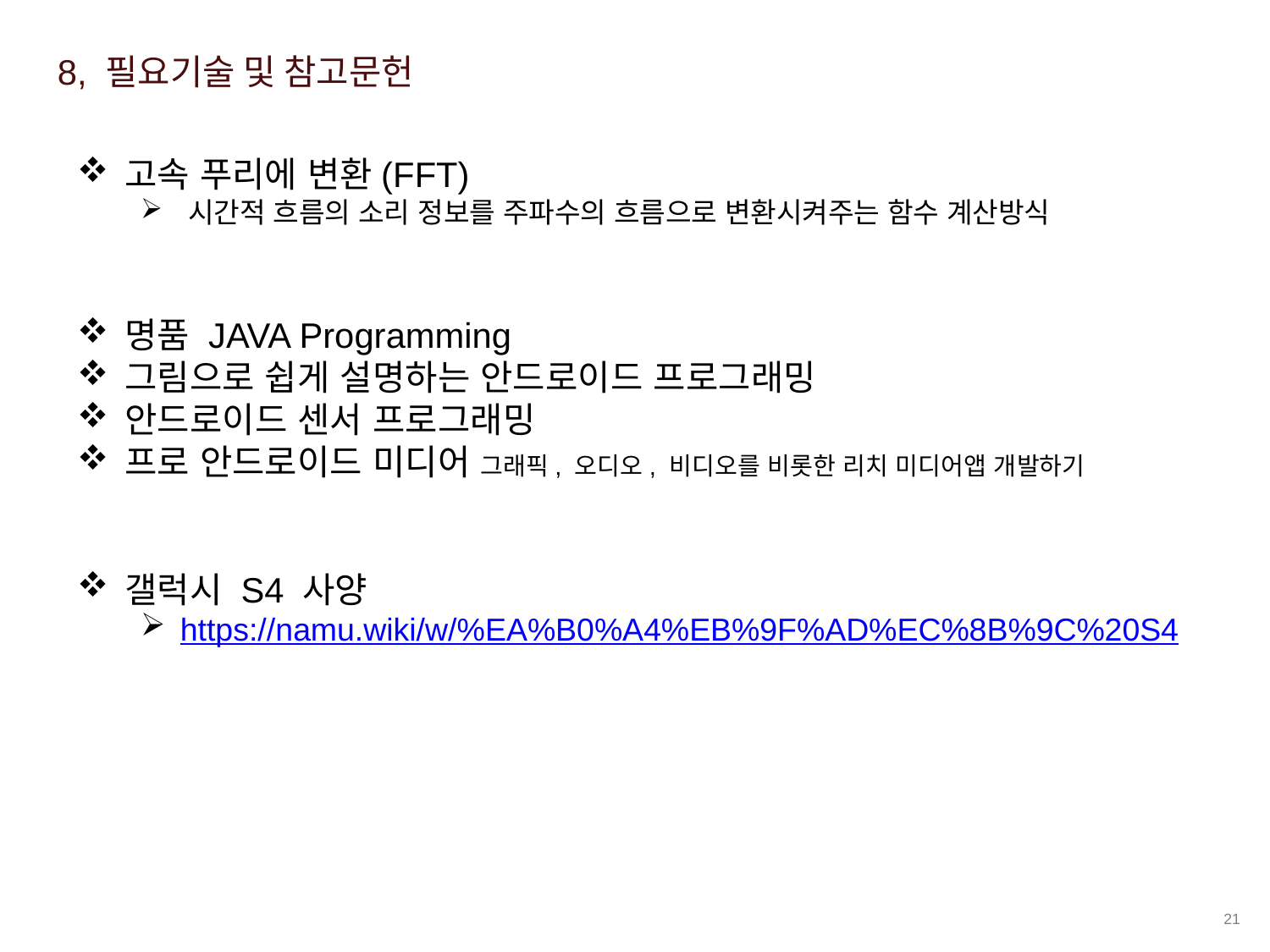

8, 필요기술 및 참고문헌
고속 푸리에 변환(FFT)
시간적 흐름의 소리 정보를 주파수의 흐름으로 변환시켜주는 함수 계산방식

명품 JAVA Programming
그림으로 쉽게 설명하는 안드로이드 프로그래밍
안드로이드 센서 프로그래밍
프로 안드로이드 미디어 그래픽, 오디오, 비디오를 비롯한 리치 미디어앱 개발하기

갤럭시 S4 사양
https://namu.wiki/w/%EA%B0%A4%EB%9F%AD%EC%8B%9C%20S4